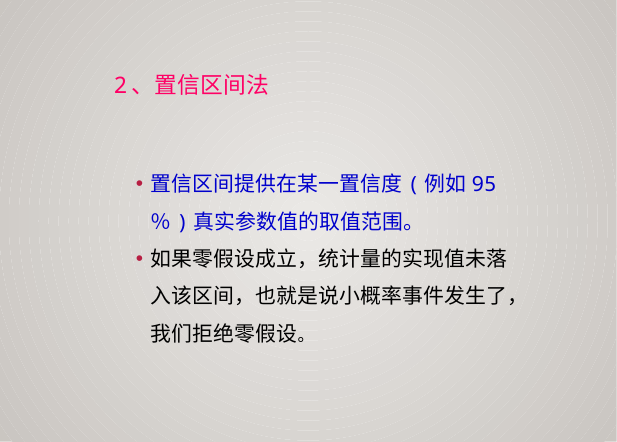

# 2、置信区间法
置信区间提供在某一置信度(例如95％)真实参数值的取值范围。
如果零假设成立，统计量的实现值未落入该区间，也就是说小概率事件发生了，我们拒绝零假设。